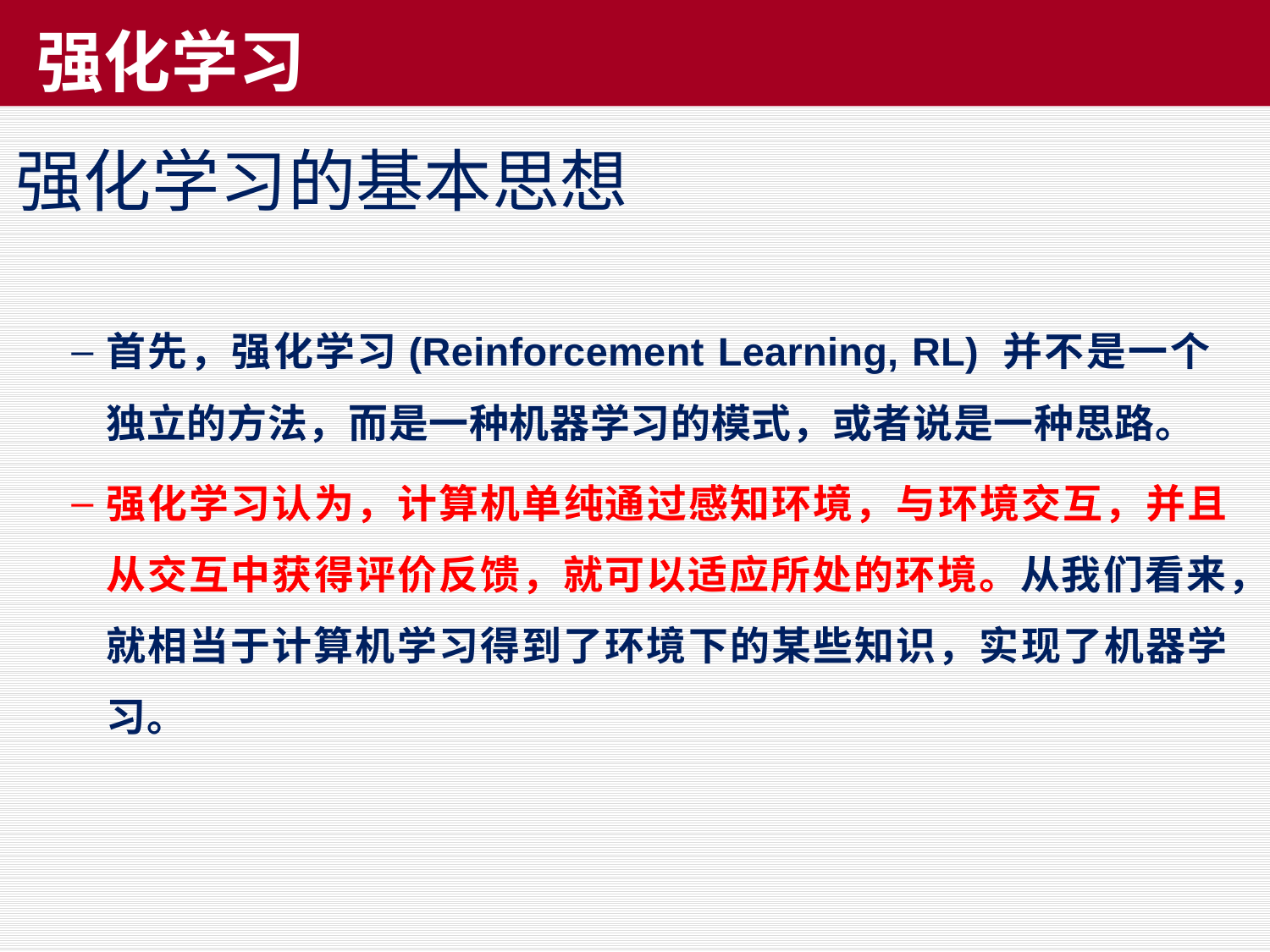

# 强化学习

强化学习的基本思想
首先，强化学习(Reinforcement Learning, RL) 并不是一个独立的方法，而是一种机器学习的模式，或者说是一种思路。
强化学习认为，计算机单纯通过感知环境，与环境交互，并且从交互中获得评价反馈，就可以适应所处的环境。从我们看来，就相当于计算机学习得到了环境下的某些知识，实现了机器学习。

32